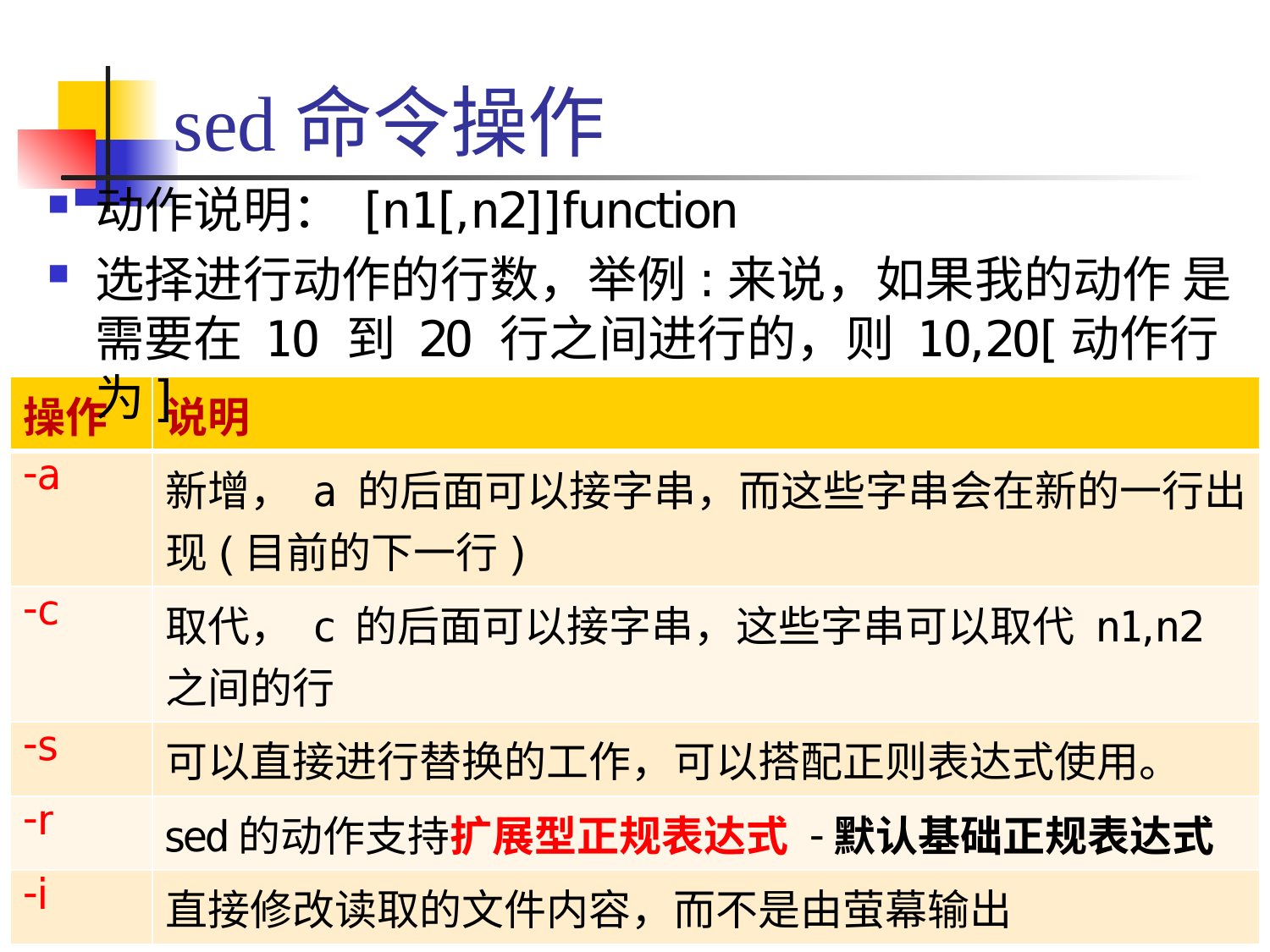

# sed命令操作
动作说明： [n1[,n2]]function
选择进行动作的行数，举例:来说，如果我的动作 是需要在 10 到 20 行之间进行的，则 10,20[动作行为]
| 操作 | 说明 |
| --- | --- |
| -a | 新增， a 的后面可以接字串，而这些字串会在新的一行出现(目前的下一行) |
| -c | 取代， c 的后面可以接字串，这些字串可以取代 n1,n2 之间的行 |
| -s | 可以直接进行替换的工作，可以搭配正则表达式使用。 |
| -r | sed的动作支持扩展型正规表达式 -默认基础正规表达式 |
| -i | 直接修改读取的文件内容，而不是由萤幕输出 |